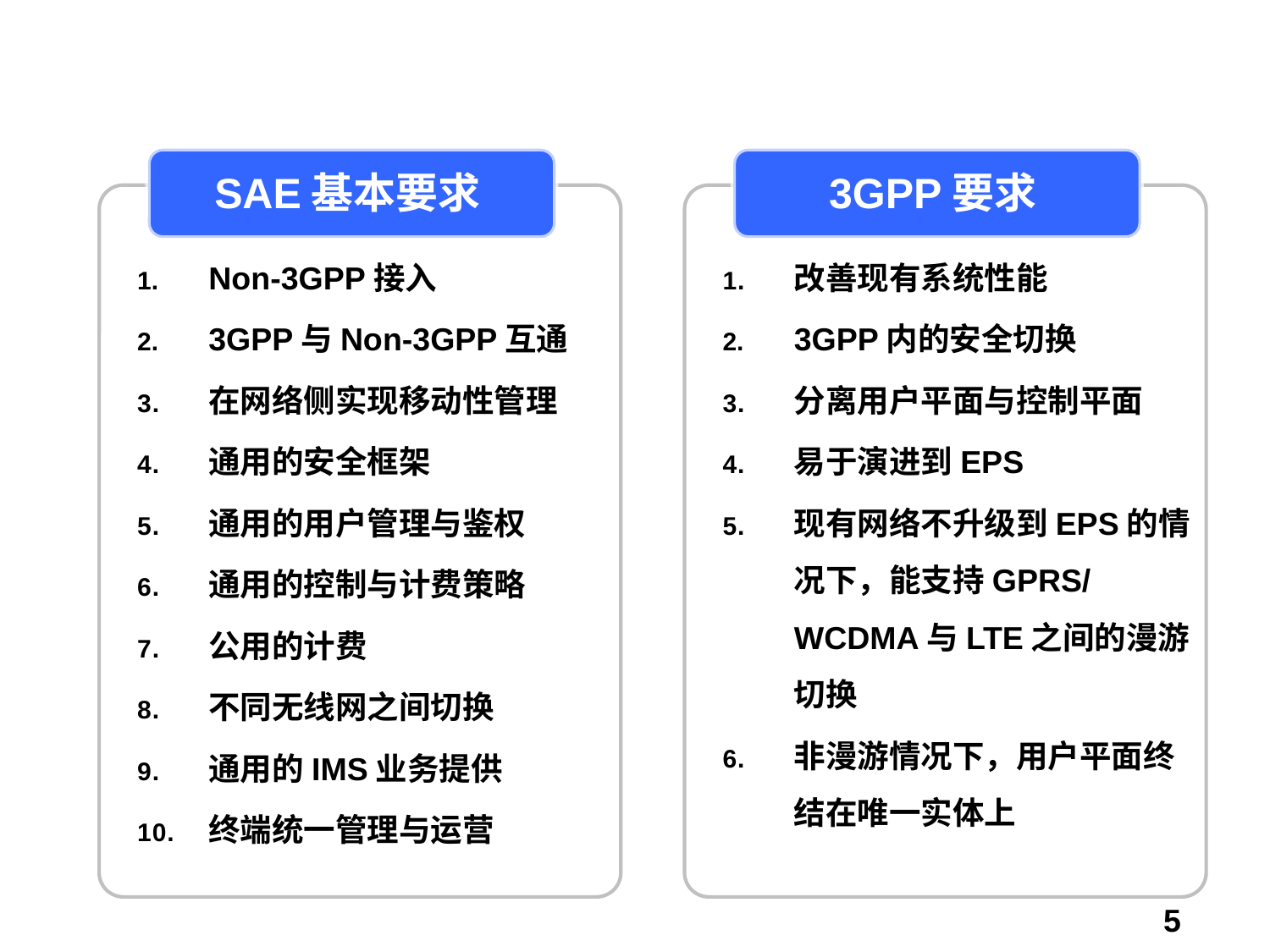

SAE/EPC的技术需求

SAE基本要求
3GPP要求

Non-3GPP接入
3GPP与Non-3GPP互通
在网络侧实现移动性管理
通用的安全框架
通用的用户管理与鉴权
通用的控制与计费策略
公用的计费
不同无线网之间切换
通用的IMS业务提供
终端统一管理与运营

改善现有系统性能
3GPP内的安全切换
分离用户平面与控制平面
易于演进到EPS
现有网络不升级到EPS的情况下，能支持GPRS/WCDMA与LTE之间的漫游切换
非漫游情况下，用户平面终结在唯一实体上